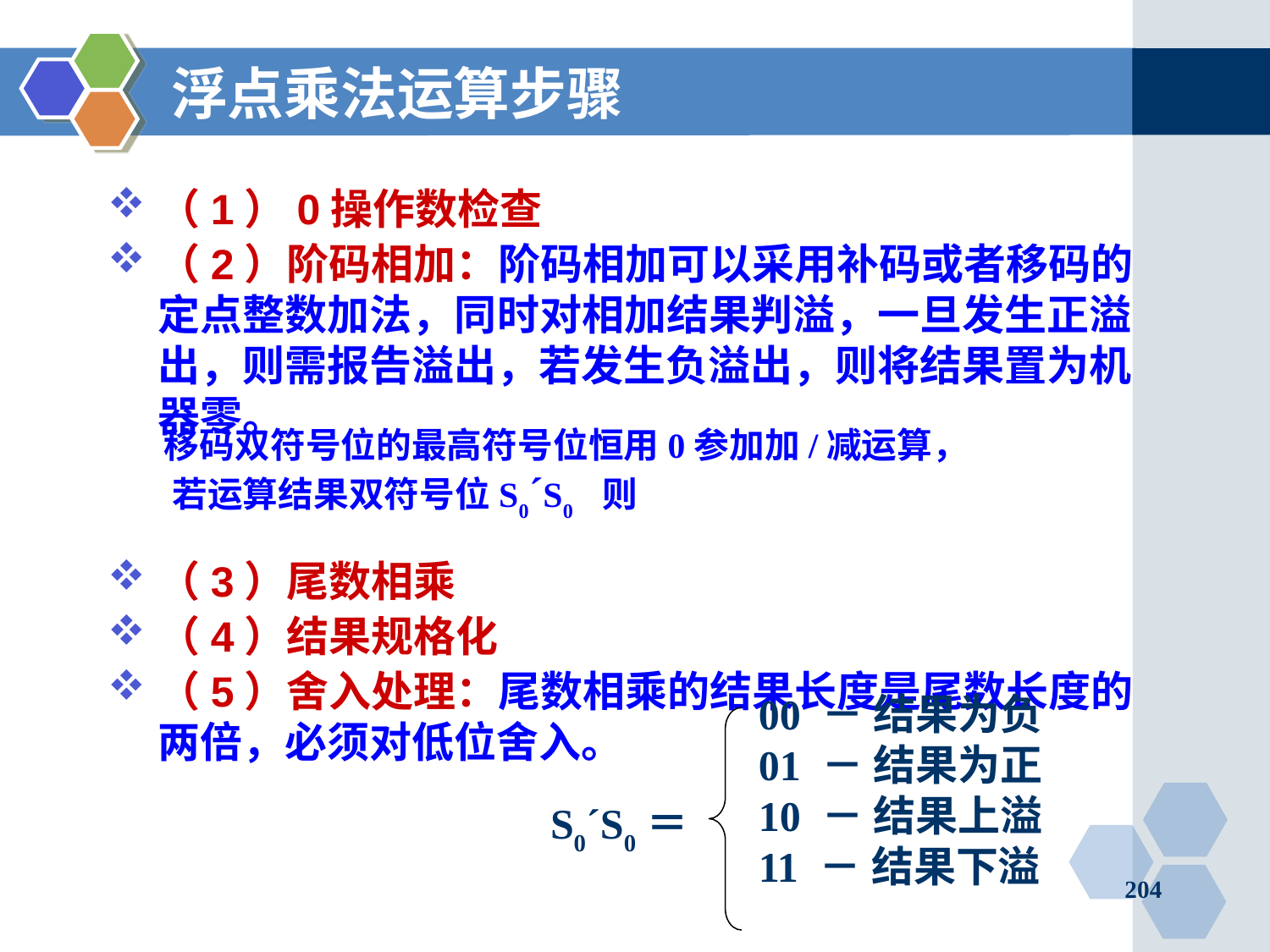

# 浮点乘法运算步骤
（1）0操作数检查
（2）阶码相加：阶码相加可以采用补码或者移码的定点整数加法，同时对相加结果判溢，一旦发生正溢出，则需报告溢出，若发生负溢出，则将结果置为机器零。

（3）尾数相乘
（4）结果规格化
（5）舍入处理：尾数相乘的结果长度是尾数长度的两倍，必须对低位舍入。
    移码双符号位的最高符号位恒用0参加加/减运算，
     若运算结果双符号位S0´S0    则
00 － 结果为负
01 － 结果为正
10 － 结果上溢
11 － 结果下溢

S0´S0＝

204